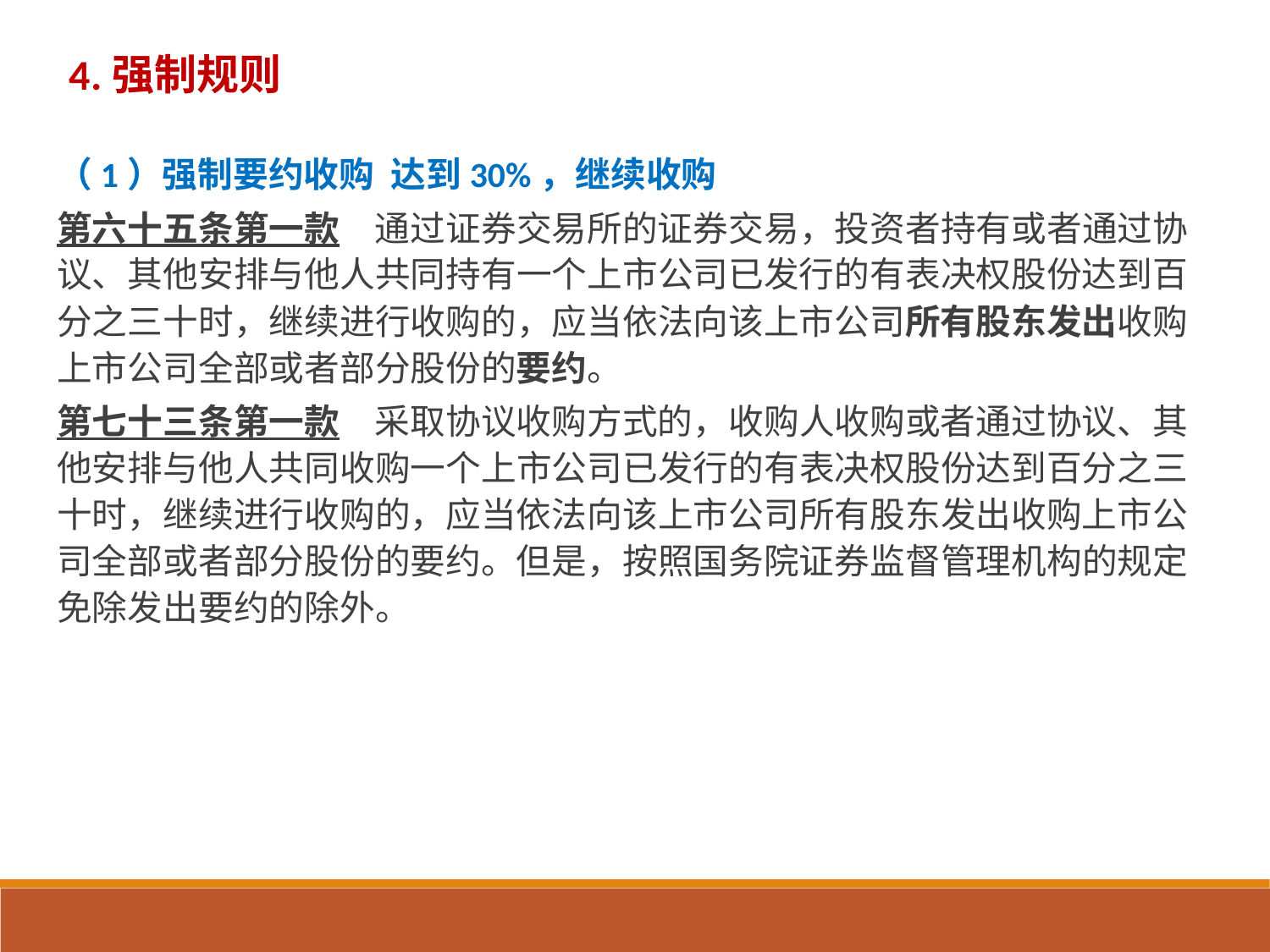

# 4.强制规则
（1）强制要约收购  达到30%，继续收购
第六十五条第一款　通过证券交易所的证券交易，投资者持有或者通过协议、其他安排与他人共同持有一个上市公司已发行的有表决权股份达到百分之三十时，继续进行收购的，应当依法向该上市公司所有股东发出收购上市公司全部或者部分股份的要约。
第七十三条第一款　采取协议收购方式的，收购人收购或者通过协议、其他安排与他人共同收购一个上市公司已发行的有表决权股份达到百分之三十时，继续进行收购的，应当依法向该上市公司所有股东发出收购上市公司全部或者部分股份的要约。但是，按照国务院证券监督管理机构的规定免除发出要约的除外。